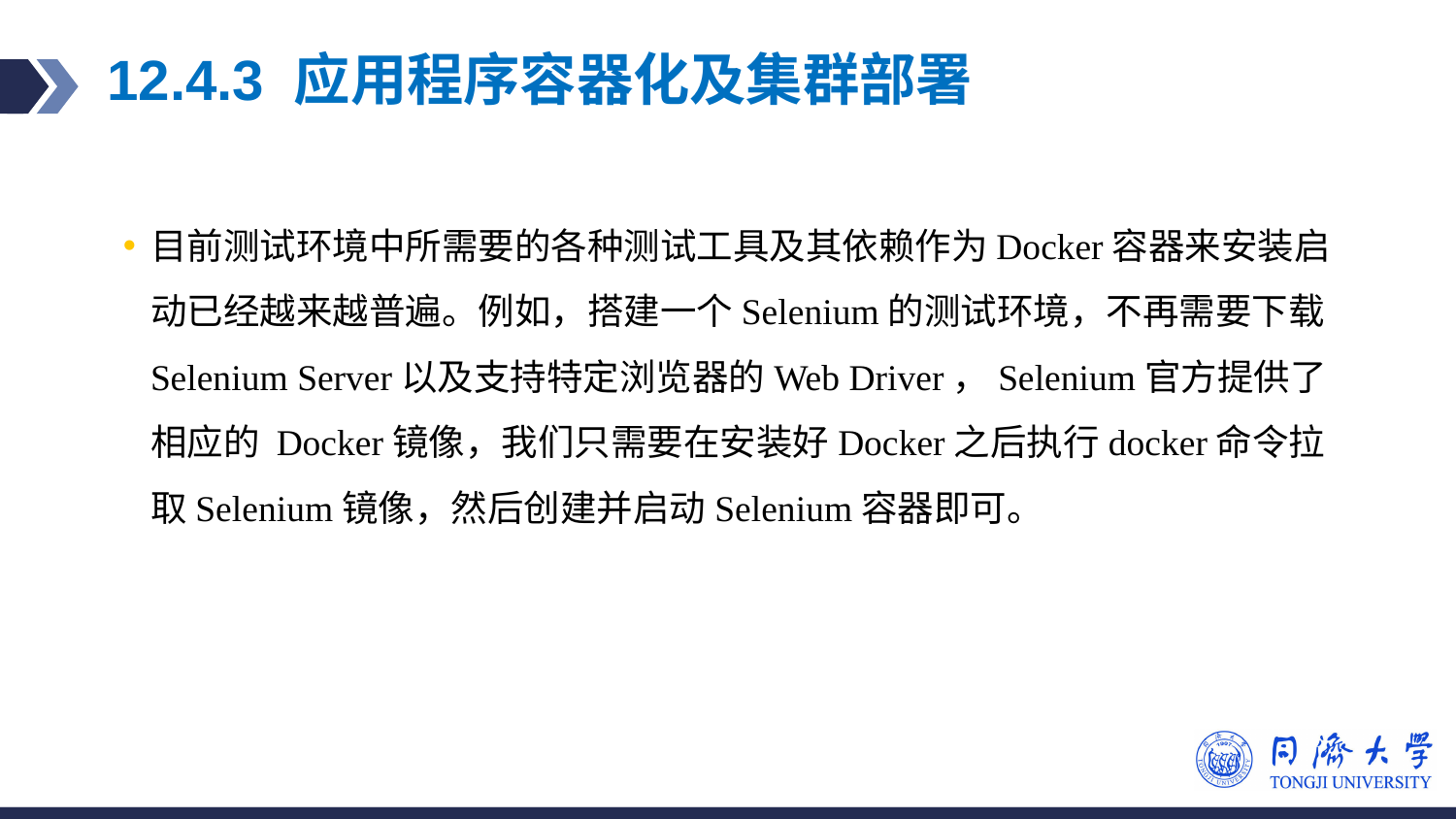

# 12.4.3 应用程序容器化及集群部署
目前测试环境中所需要的各种测试工具及其依赖作为Docker容器来安装启动已经越来越普遍。例如，搭建一个Selenium的测试环境，不再需要下载Selenium Server以及支持特定浏览器的Web Driver，Selenium官方提供了相应的 Docker镜像，我们只需要在安装好Docker之后执行docker命令拉取Selenium镜像，然后创建并启动Selenium容器即可。